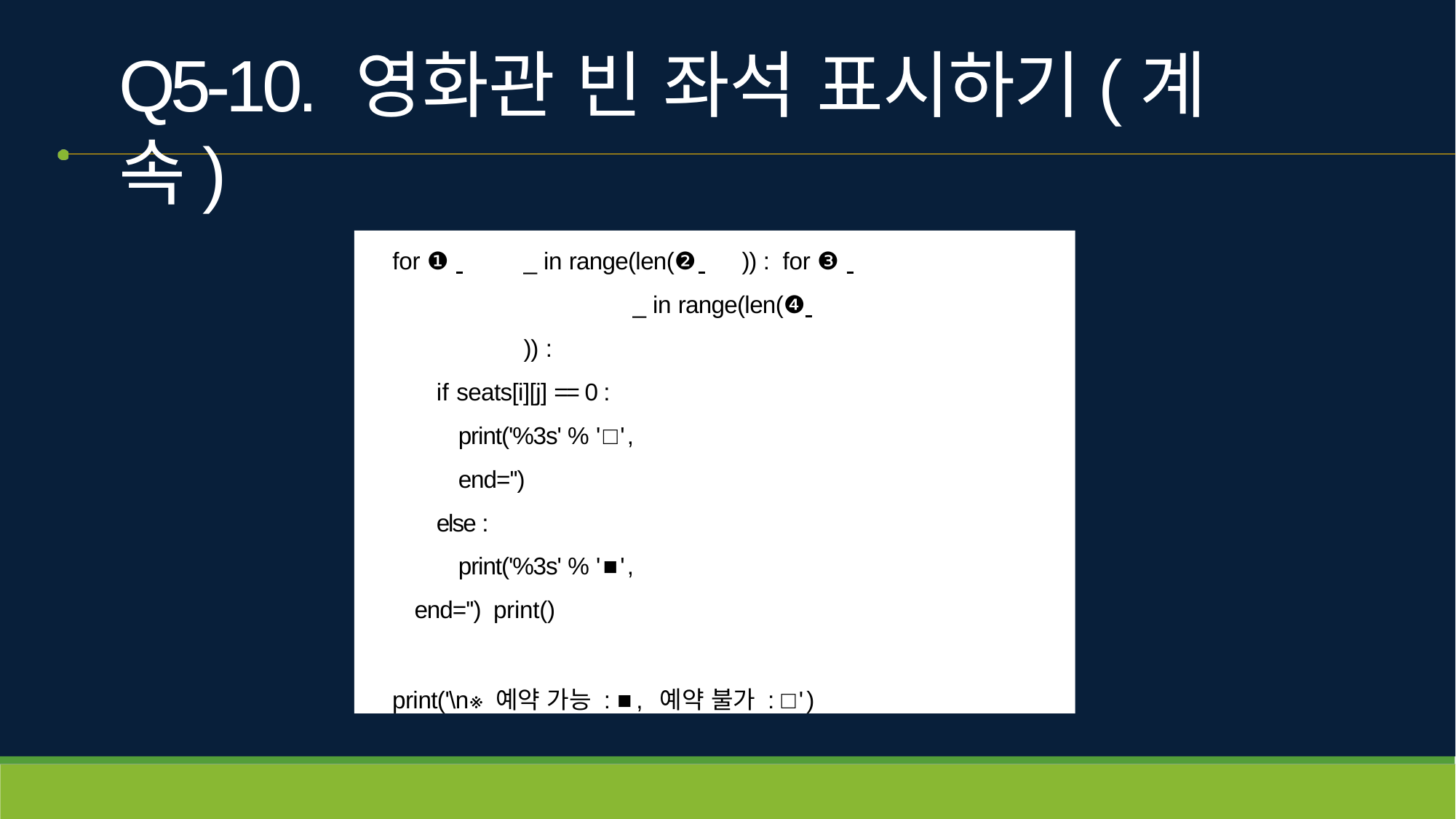

# Q5-10. 영화관 빈 좌석 표시하기(계속)

for ❶ 	_ in range(len(❷ 	)) :  for ❸ 		_ in range(len(❹ 		)) :
if seats[i][j] == 0 :  print('%3s' % '□', end='')
else :
print('%3s' % '■', end='')  print()

print('\n※ 예약 가능 : ■, 예약 불가 : □')